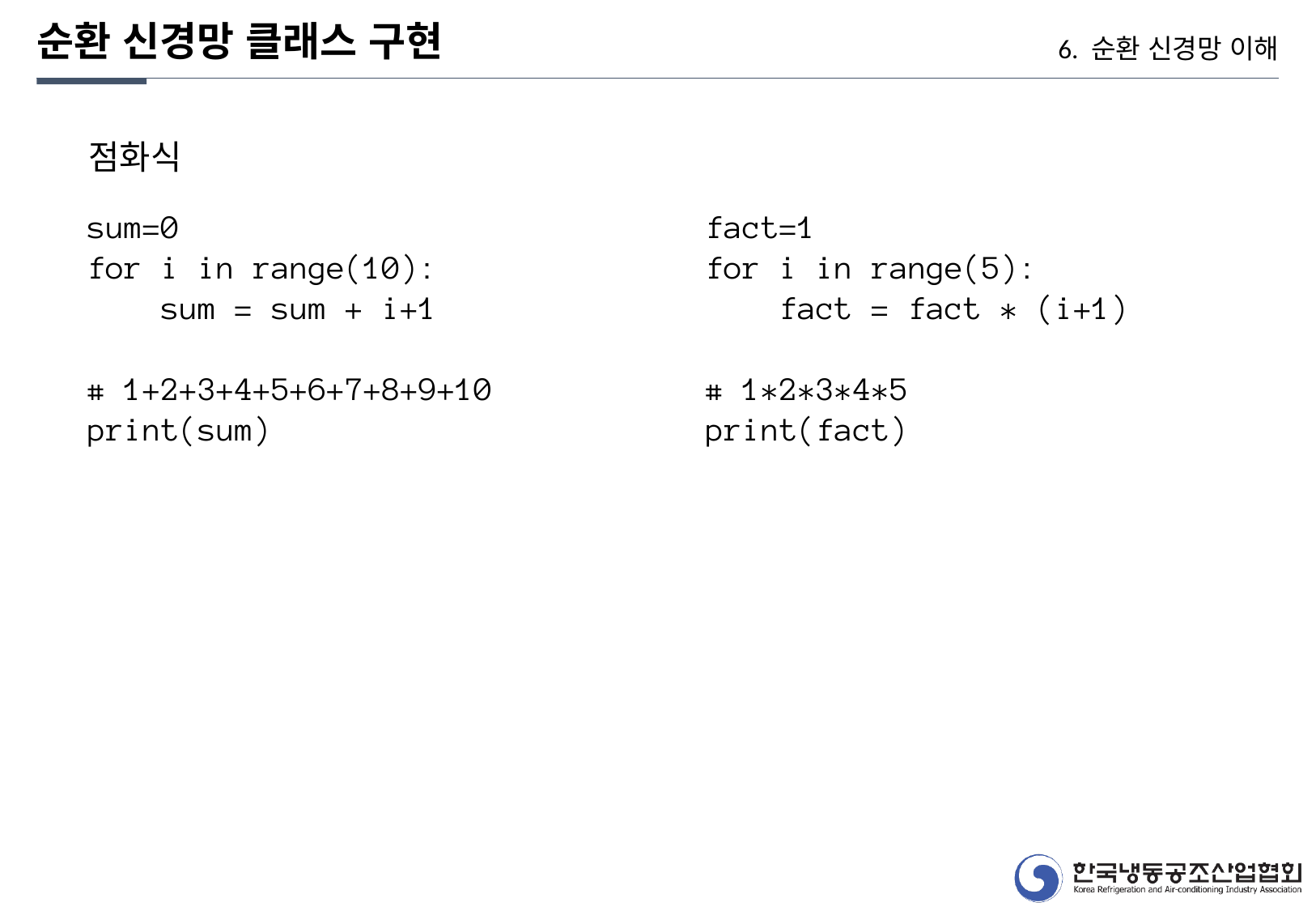

순환 신경망 클래스 구현
6. 순환 신경망 이해
점화식
sum=0
for i in range(10):
    sum = sum + i+1

# 1+2+3+4+5+6+7+8+9+10
print(sum)
fact=1
for i in range(5):
    fact = fact * (i+1)

# 1*2*3*4*5
print(fact)